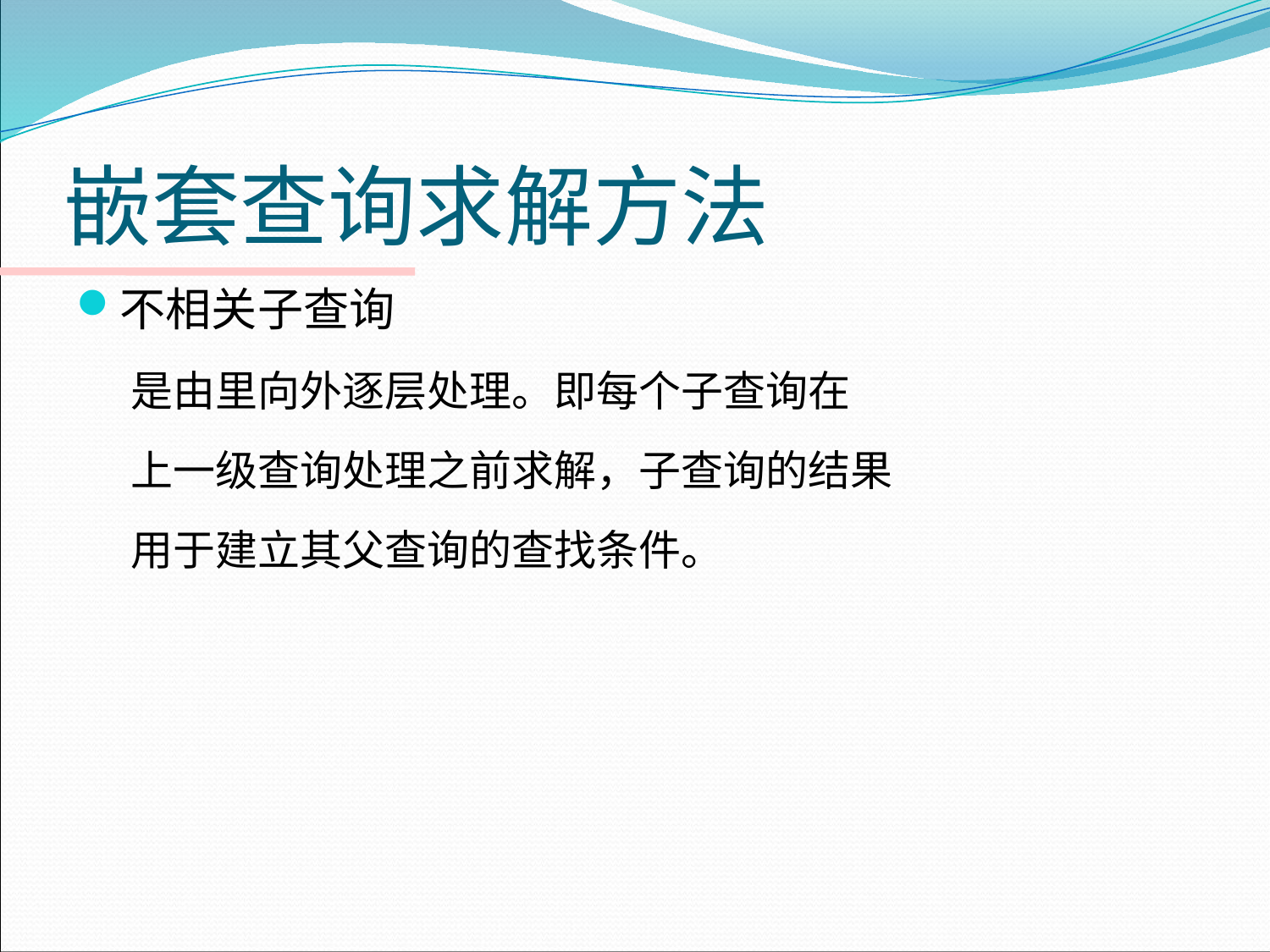

# 嵌套查询求解方法
不相关子查询
是由里向外逐层处理。即每个子查询在
上一级查询处理之前求解，子查询的结果
用于建立其父查询的查找条件。

313